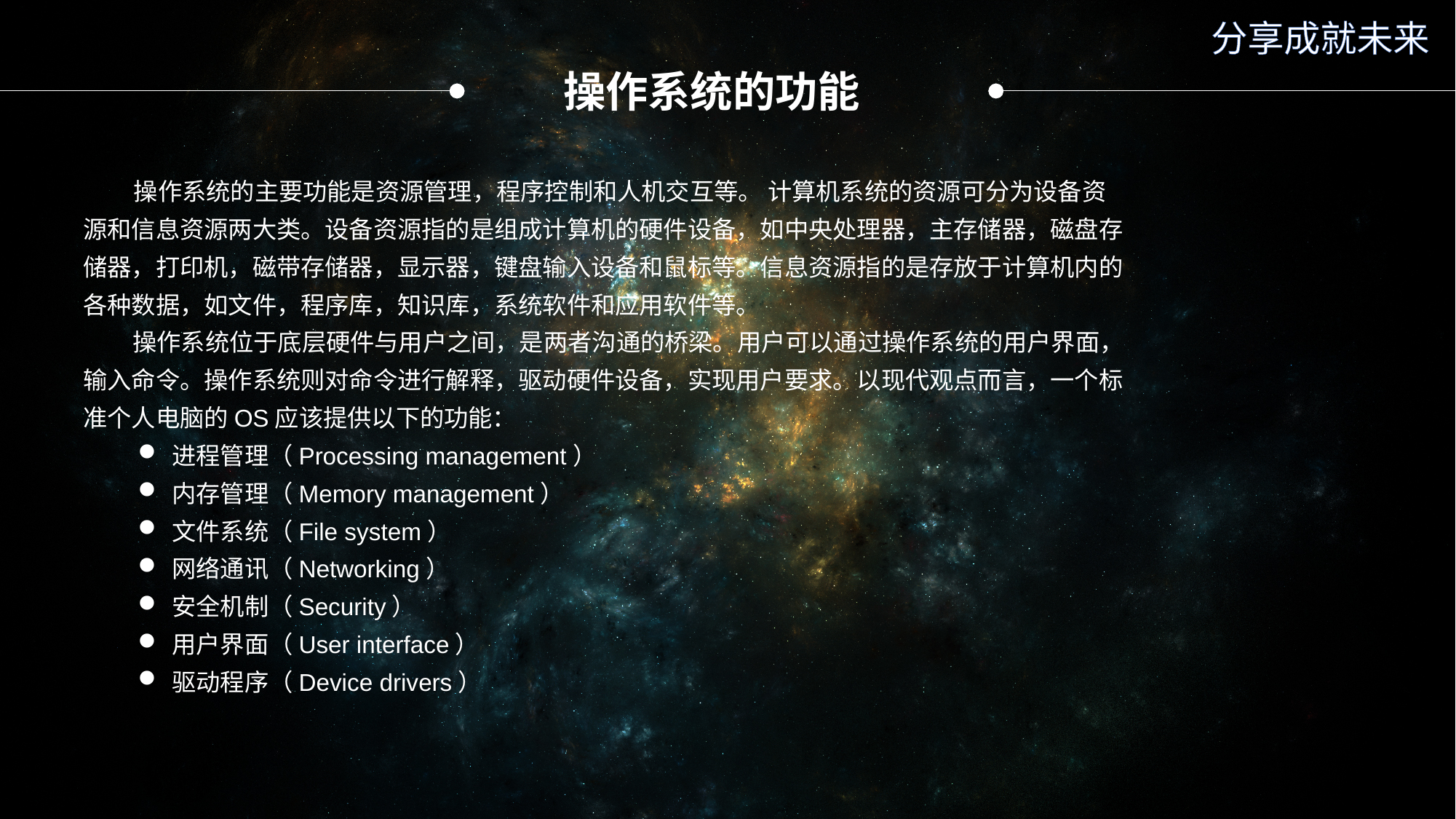

分享成就未来
操作系统的功能
         操作系统的主要功能是资源管理，程序控制和人机交互等。 计算机系统的资源可分为设备资源和信息资源两大类。设备资源指的是组成计算机的硬件设备，如中央处理器，主存储器，磁盘存储器，打印机，磁带存储器，显示器，键盘输入设备和鼠标等。信息资源指的是存放于计算机内的各种数据，如文件，程序库，知识库，系统软件和应用软件等。
        操作系统位于底层硬件与用户之间，是两者沟通的桥梁。用户可以通过操作系统的用户界面，输入命令。操作系统则对命令进行解释，驱动硬件设备，实现用户要求。以现代观点而言，一个标准个人电脑的OS应该提供以下的功能：
进程管理（Processing management）
内存管理（Memory management）
文件系统（File system）
网络通讯（Networking）
安全机制（Security）
用户界面（User interface）
驱动程序（Device drivers）